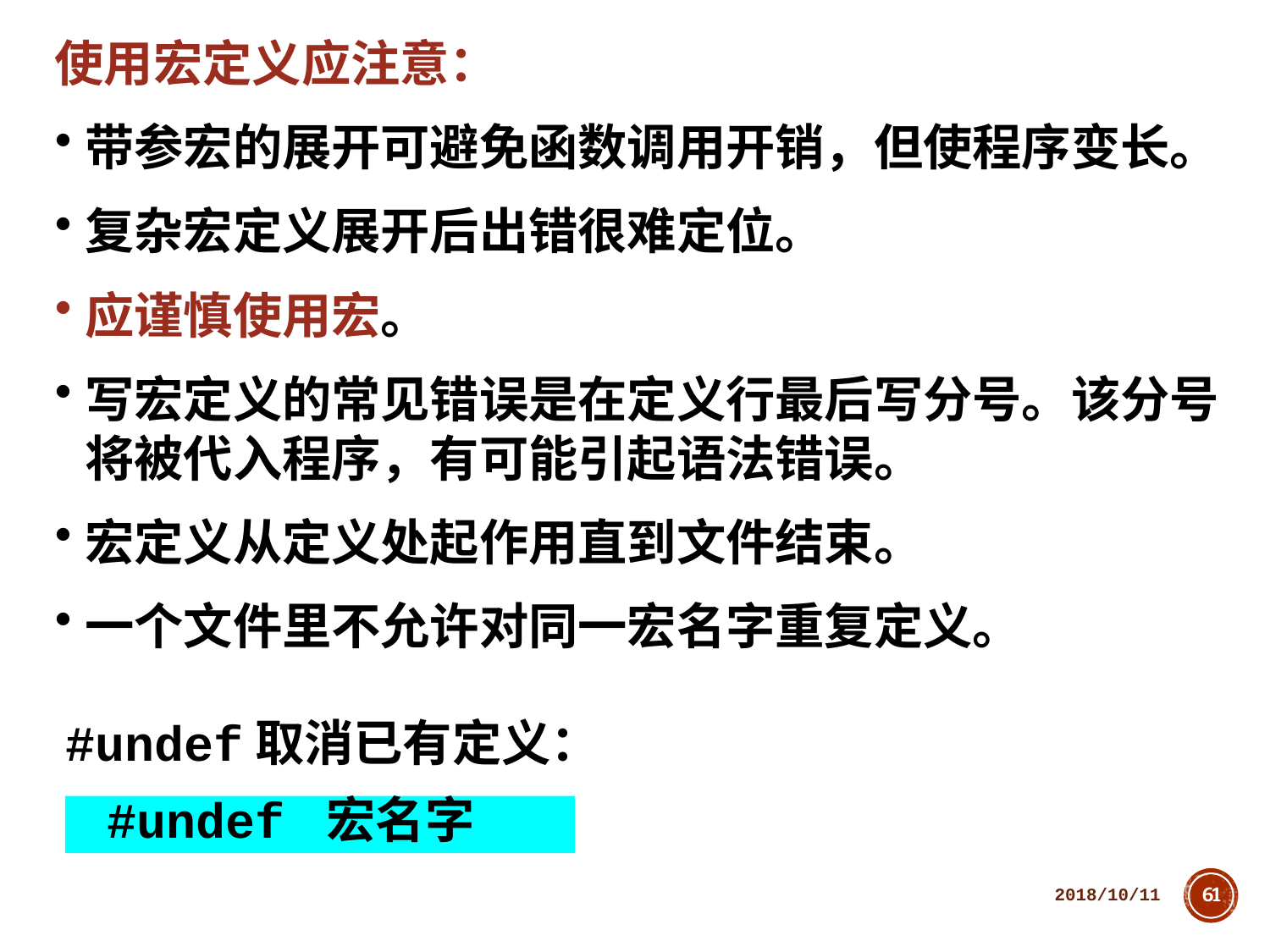

使用宏定义应注意：
带参宏的展开可避免函数调用开销，但使程序变长。
复杂宏定义展开后出错很难定位。
应谨慎使用宏。
写宏定义的常见错误是在定义行最后写分号。该分号 将被代入程序，有可能引起语法错误。
宏定义从定义处起作用直到文件结束。
一个文件里不允许对同一宏名字重复定义。
#undef取消已有定义：
 #undef 宏名字
2018/10/11
61